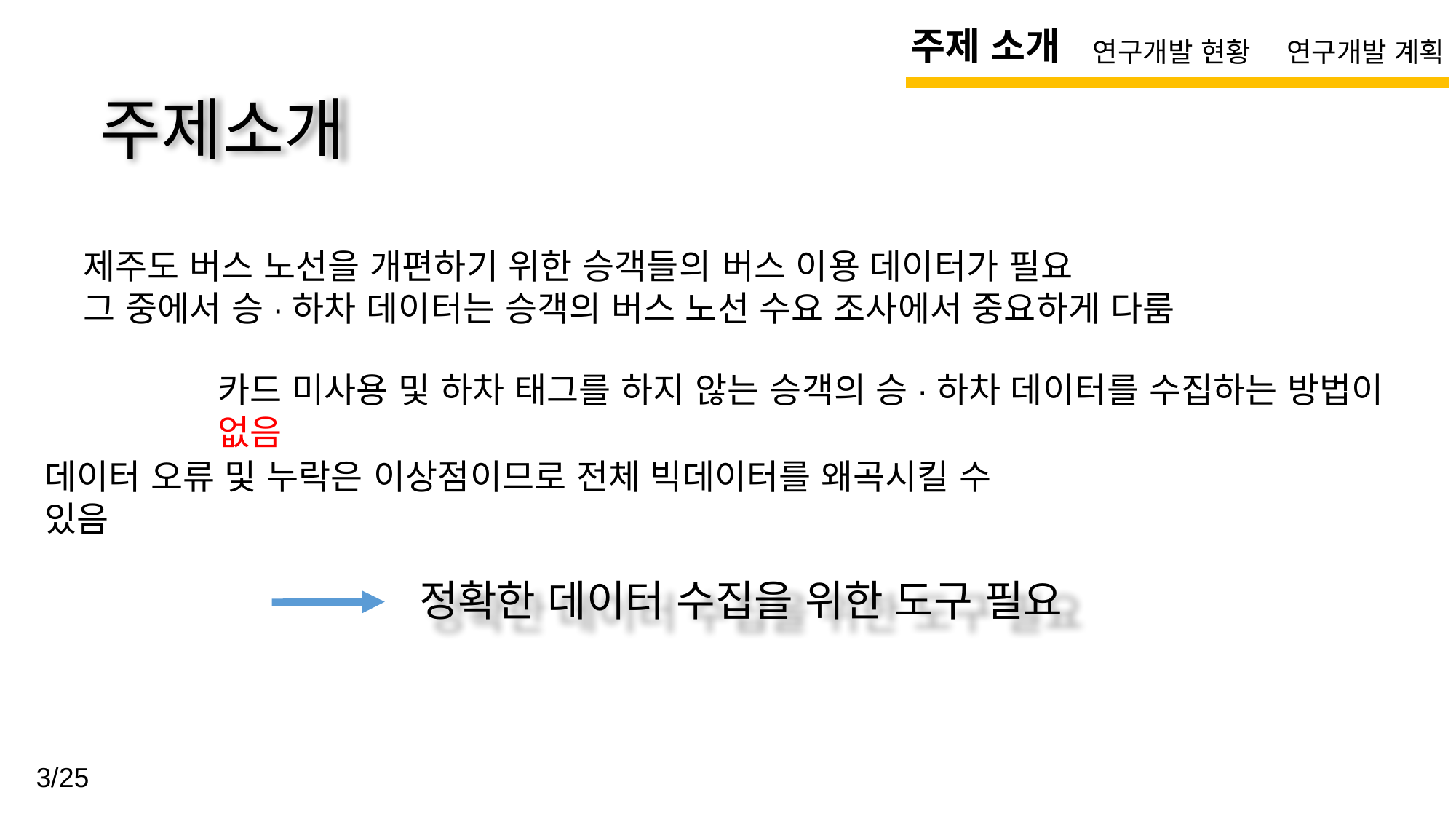

주제 소개
연구개발 현황
연구개발 계획

# 주제소개
제주도 버스 노선을 개편하기 위한 승객들의 버스 이용 데이터가 필요
그 중에서 승·하차 데이터는 승객의 버스 노선 수요 조사에서 중요하게 다룸
카드 미사용 및 하차 태그를 하지 않는 승객의 승·하차 데이터를 수집하는 방법이 없음
데이터 오류 및 누락은 이상점이므로 전체 빅데이터를 왜곡시킬 수 있음
정확한 데이터 수집을 위한 도구 필요
3/25